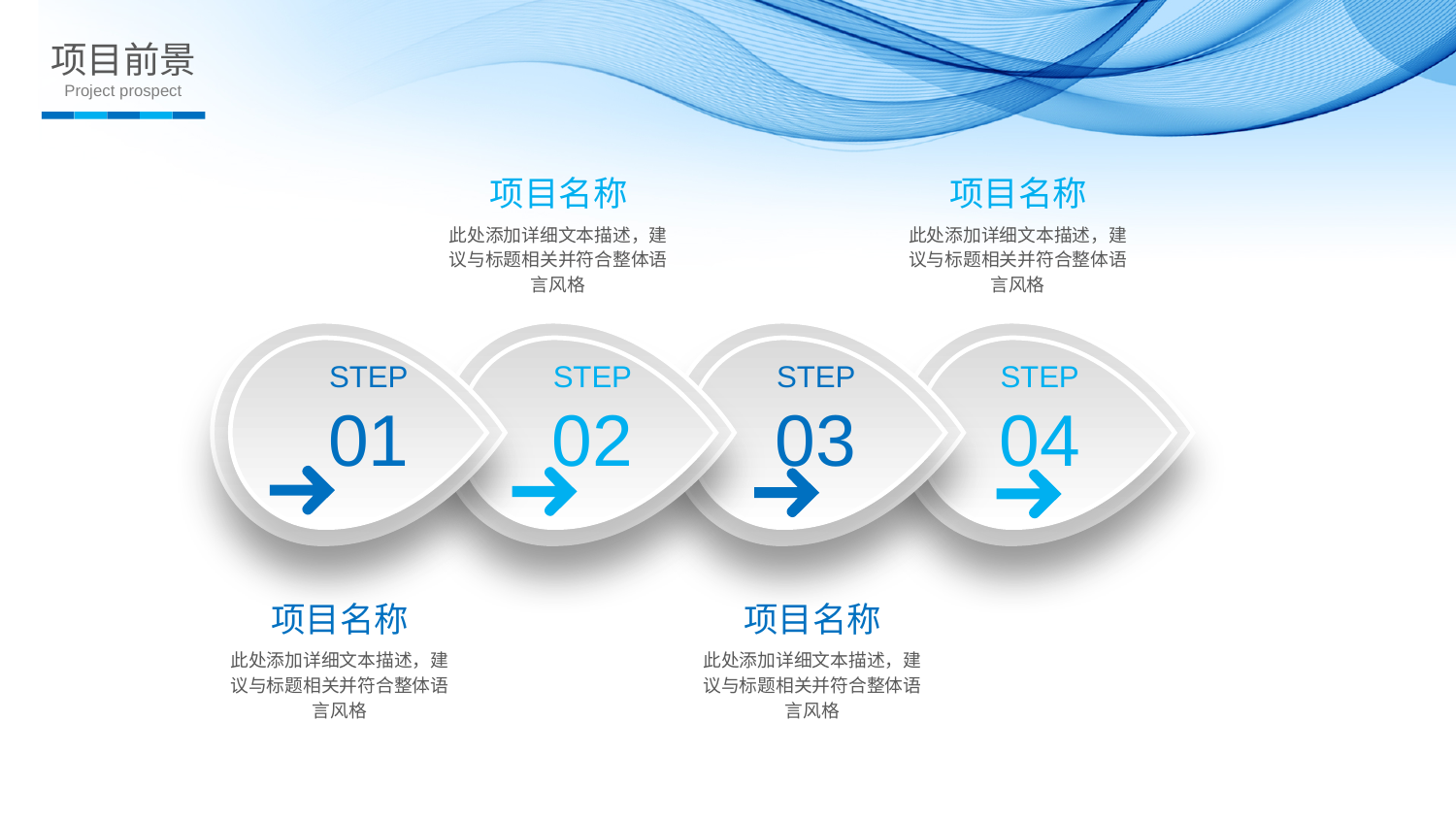

项目前景
Project prospect

项目名称
此处添加详细文本描述，建议与标题相关并符合整体语言风格
项目名称
此处添加详细文本描述，建议与标题相关并符合整体语言风格

STEP
01
STEP
02
STEP
03
STEP
04

项目名称
此处添加详细文本描述，建议与标题相关并符合整体语言风格
项目名称
此处添加详细文本描述，建议与标题相关并符合整体语言风格